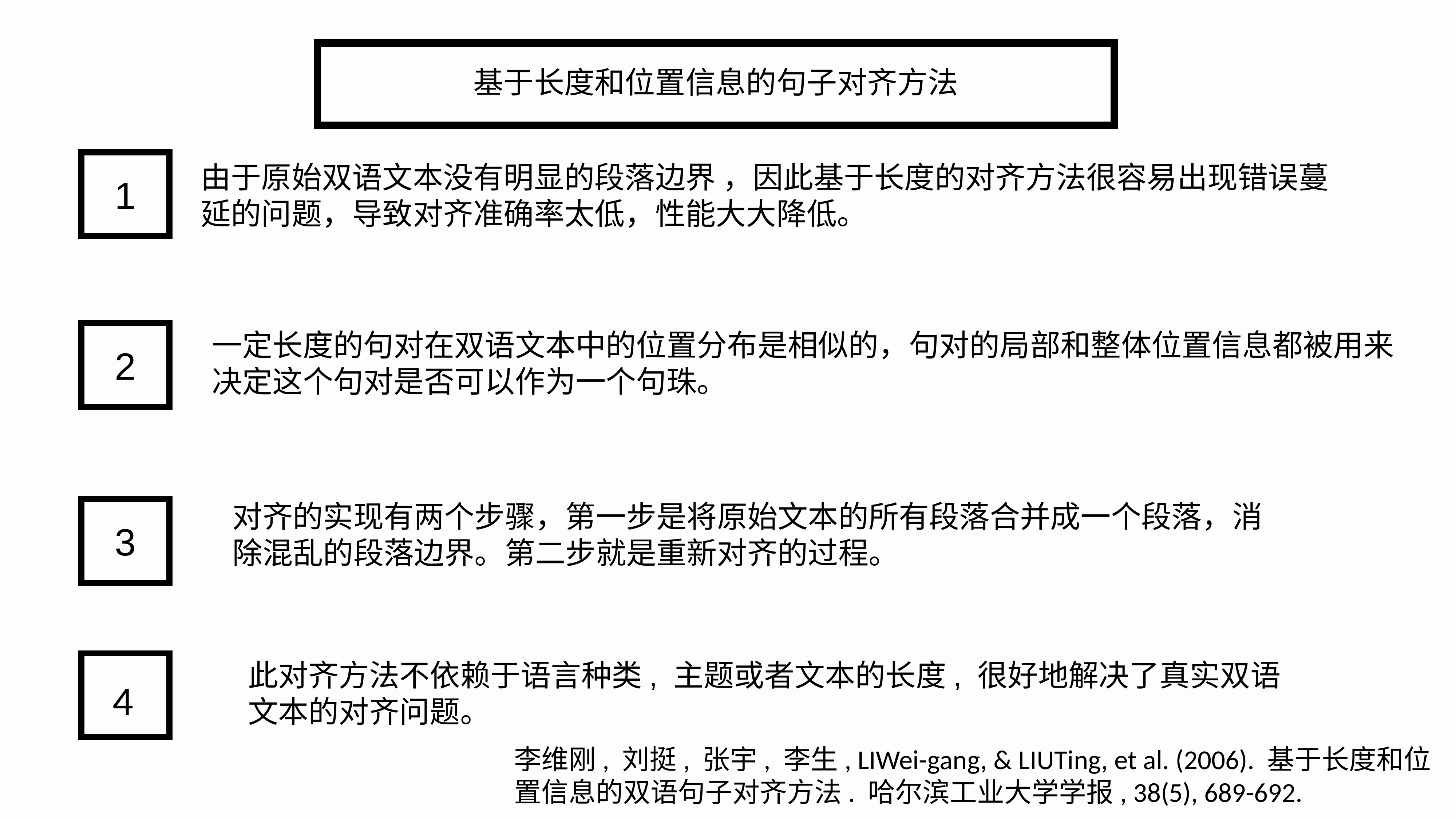

基于长度和位置信息的句子对齐方法

1
由于原始双语文本没有明显的段落边界 ，因此基于长度的对齐方法很容易出现错误蔓延的问题，导致对齐准确率太低，性能大大降低。

2
一定长度的句对在双语文本中的位置分布是相似的，句对的局部和整体位置信息都被用来决定这个句对是否可以作为一个句珠。
对齐的实现有两个步骤，第一步是将原始文本的所有段落合并成一个段落，消除混乱的段落边界。第二步就是重新对齐的过程。

3

此对齐方法不依赖于语言种类, 主题或者文本的长度, 很好地解决了真实双语文本的对齐问题。
4
李维刚, 刘挺, 张宇, 李生, LIWei-gang, & LIUTing, et al. (2006). 基于长度和位置信息的双语句子对齐方法. 哈尔滨工业大学学报, 38(5), 689-692.